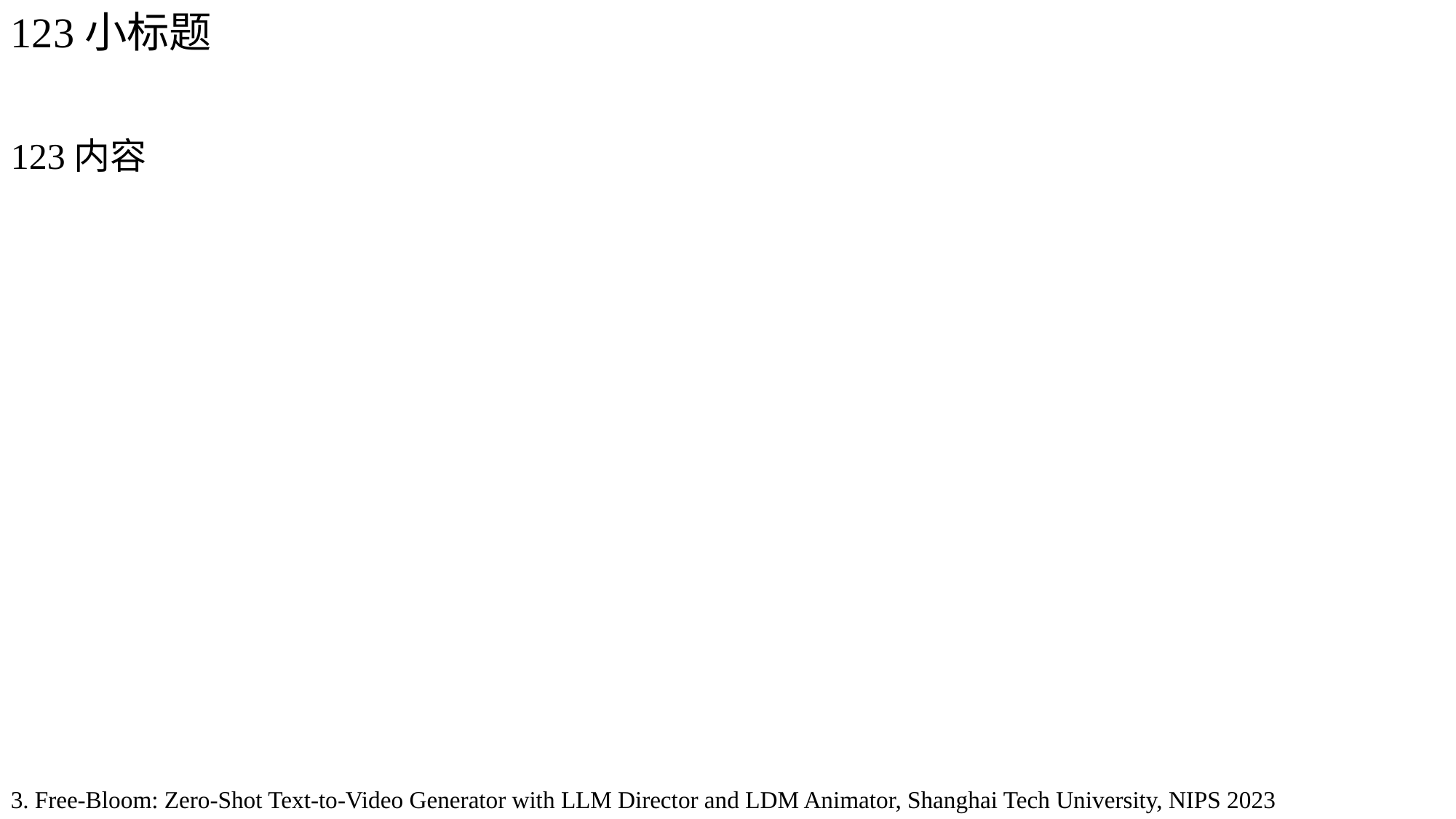

123小标题
123内容
3. Free-Bloom: Zero-Shot Text-to-Video Generator with LLM Director and LDM Animator, Shanghai Tech University, NIPS 2023